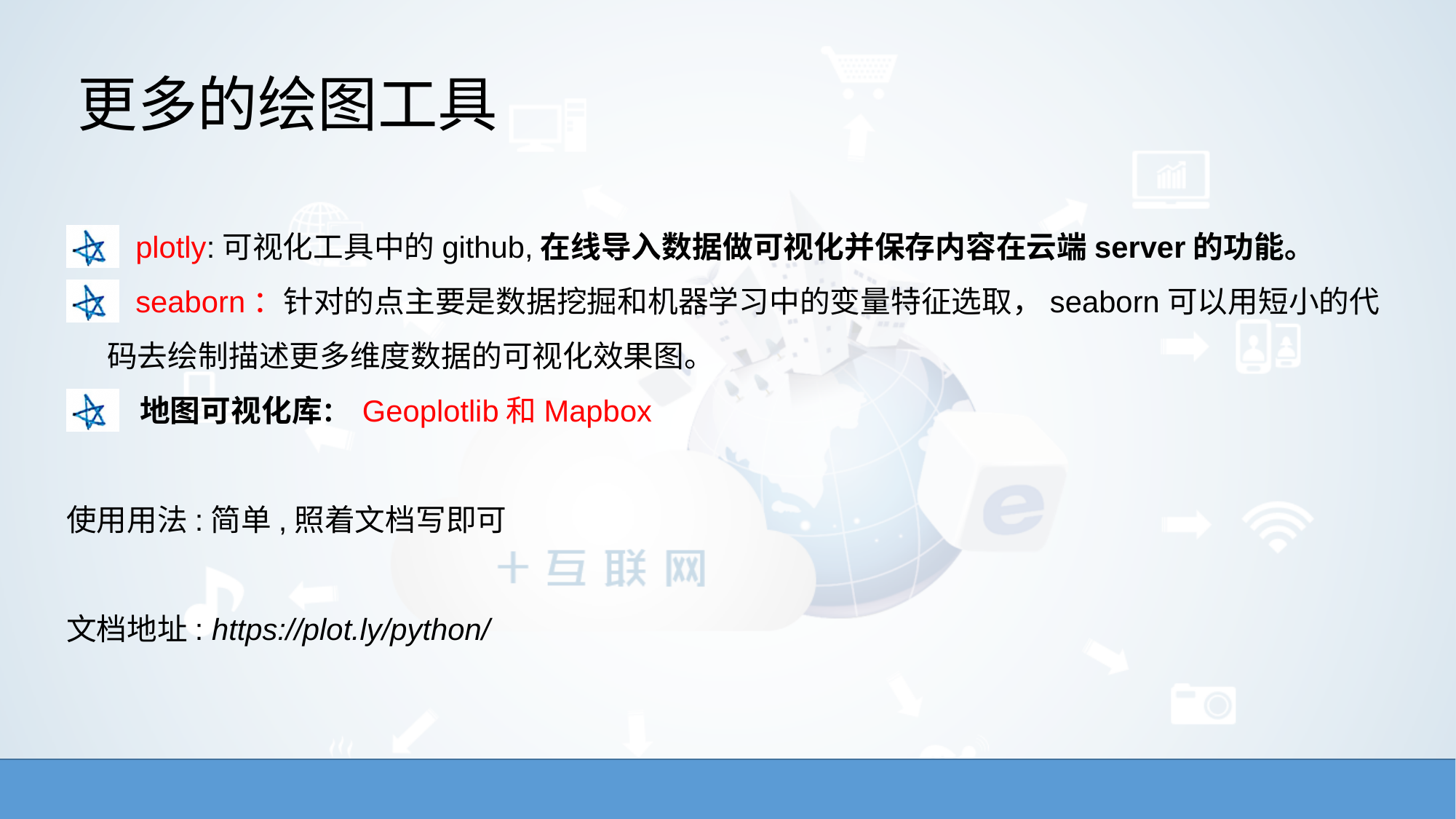

# 更多的绘图工具
  plotly:可视化工具中的github,在线导入数据做可视化并保存内容在云端server的功能。
  seaborn：针对的点主要是数据挖掘和机器学习中的变量特征选取，seaborn可以用短小的代码去绘制描述更多维度数据的可视化效果图。
  地图可视化库： Geoplotlib和Mapbox

使用用法:简单,照着文档写即可

文档地址: https://plot.ly/python/